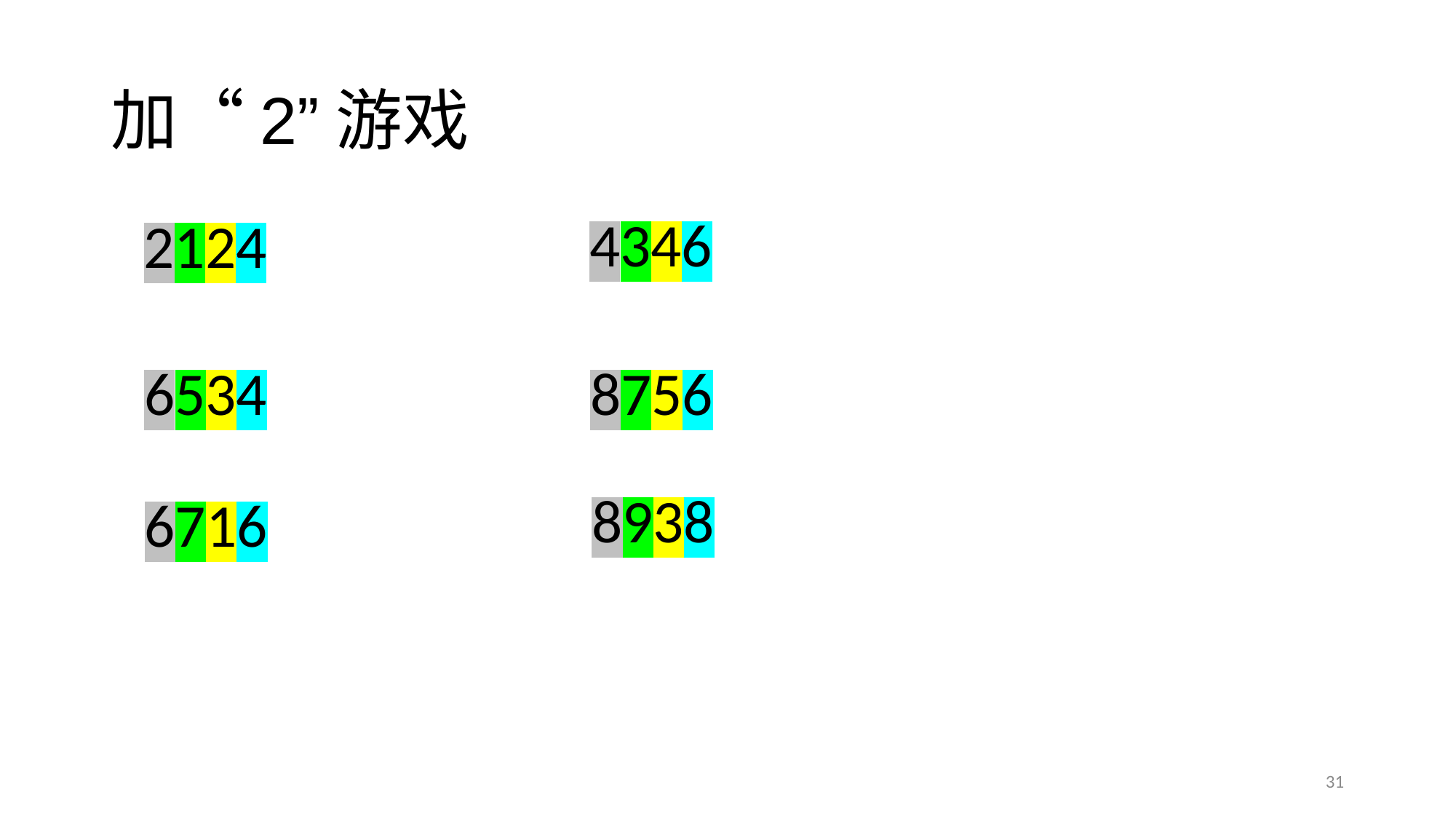

# 加“2”游戏
4346
2124
6534
8756
8938
6716
31